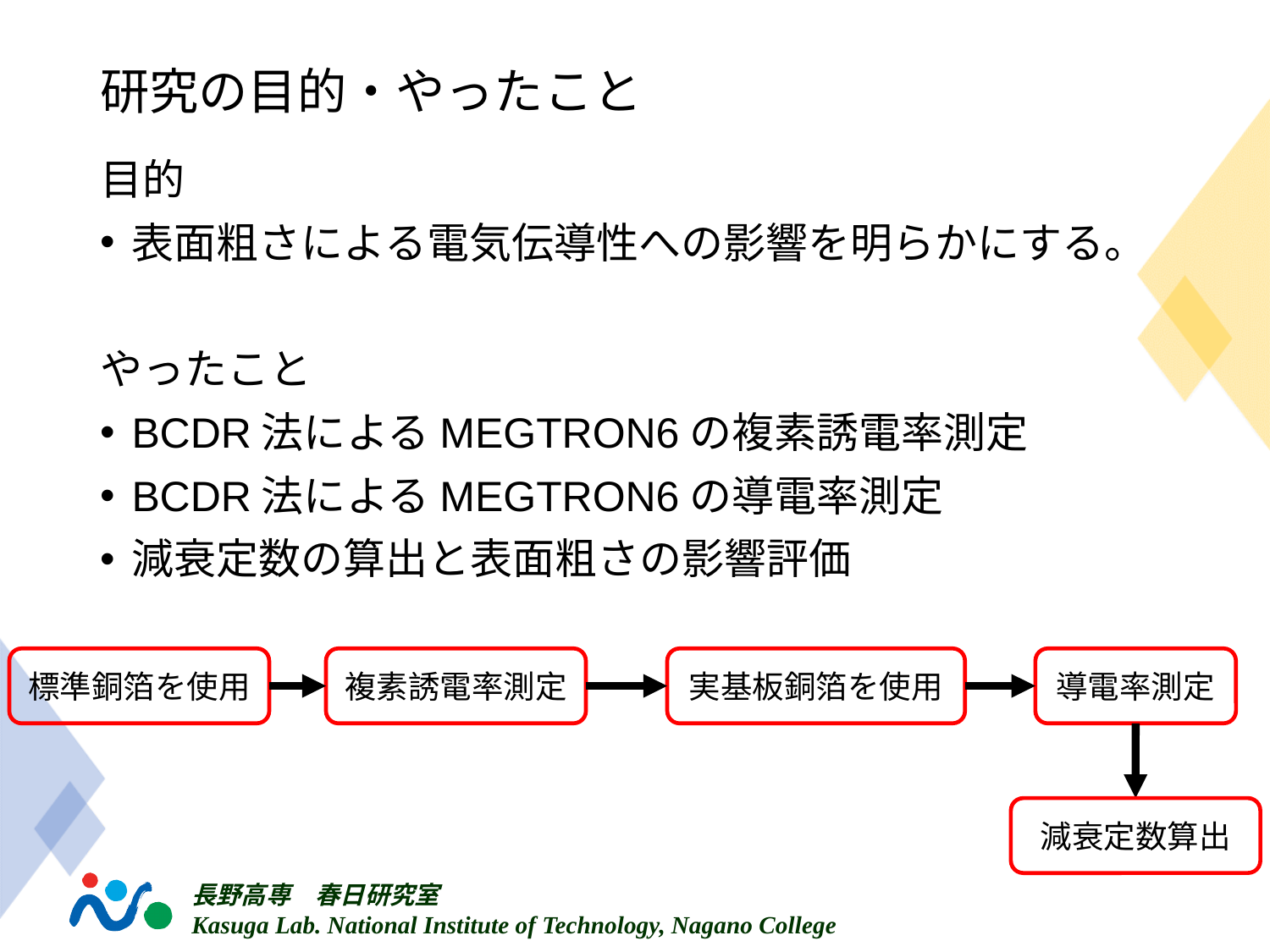

# 研究の目的・やったこと
目的
表面粗さによる電気伝導性への影響を明らかにする。

やったこと
BCDR法によるMEGTRON6の複素誘電率測定
BCDR法によるMEGTRON6の導電率測定
減衰定数の算出と表面粗さの影響評価

標準銅箔を使用
複素誘電率測定
実基板銅箔を使用
導電率測定
減衰定数算出